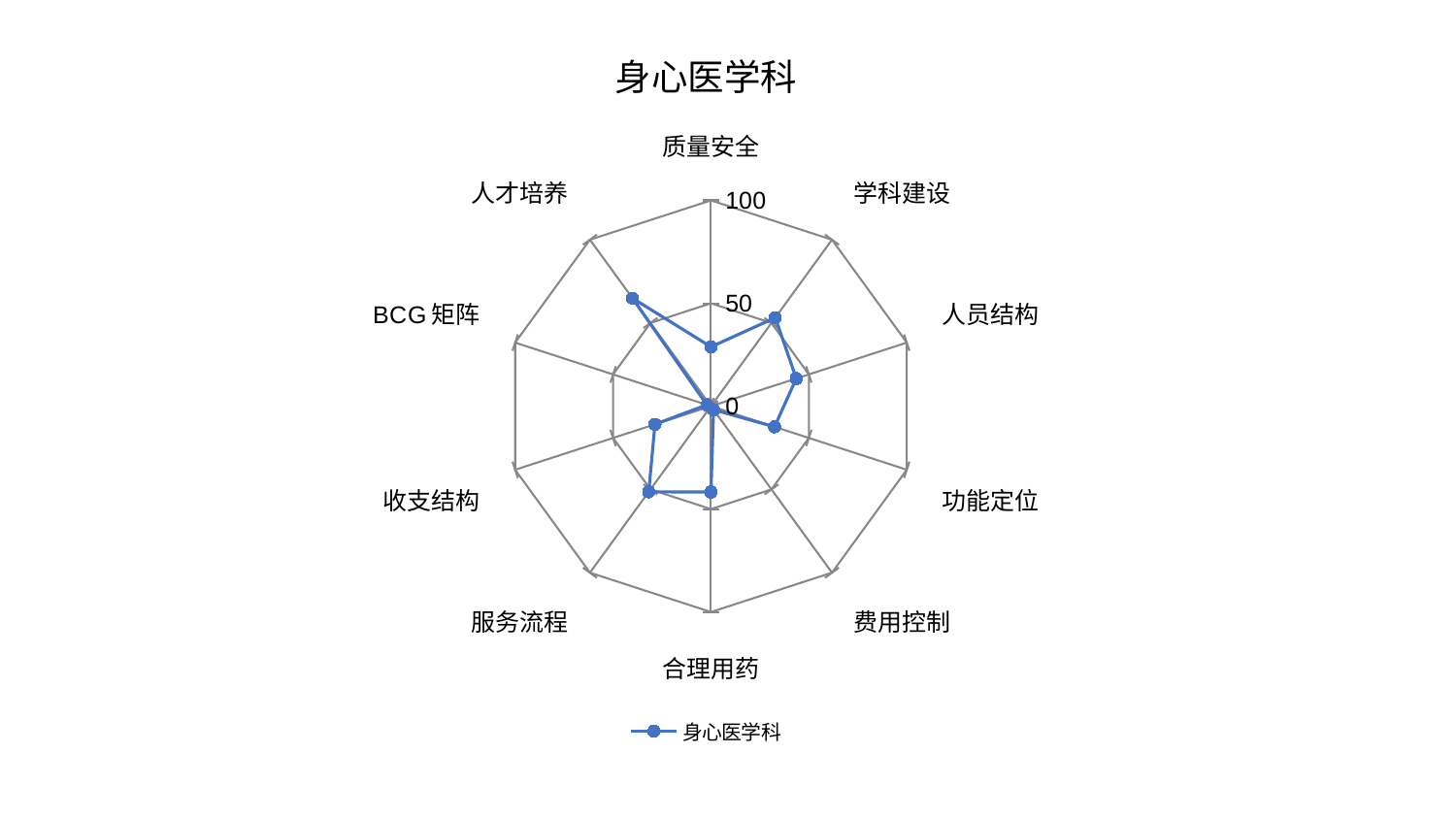

### Chart: 身心医学科

| Category | 身心医学科 |
|---|---|
| 质量安全 | 28.81797880507754 |
| 学科建设 | 53.149884167419806 |
| 人员结构 | 43.56750518284808 |
| 功能定位 | 32.47966287983494 |
| 费用控制 | 2.1432192926916427 |
| 合理用药 | 41.71196543921702 |
| 服务流程 | 51.44787124449769 |
| 收支结构 | 28.624722185513225 |
| BCG矩阵 | 2.0795328839952796 |
| 人才培养 | 64.89809555006661 |
96